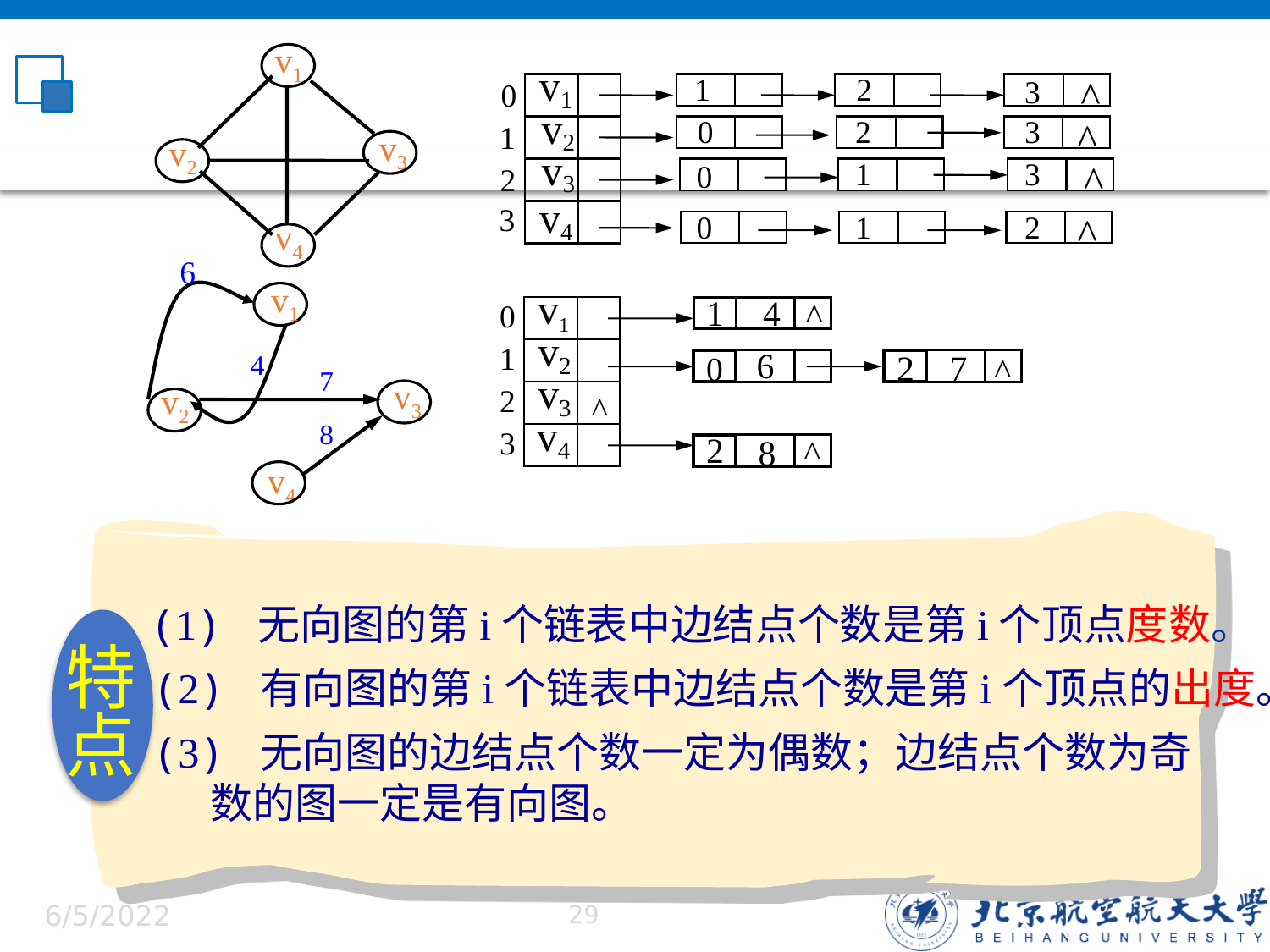

v1

v3
v2

v4

v1
1
2
^
3
0

v2

0
2
3
^
1

v3

1
3
^
0
2

v4
3
0
1
2
^

6
v1

4
7
v3
v2

8

v4

v1
1
4
^
0
1
2
3

v2

6
2
7
0
^

v3

^
v4
2
8
^

特
点
(1) 无向图的第i个链表中边结点个数是第i个顶点度数。
(2) 有向图的第i个链表中边结点个数是第i个顶点的出度。
(3) 无向图的边结点个数一定为偶数；边结点个数为奇
     数的图一定是有向图。
6/5/2022
29